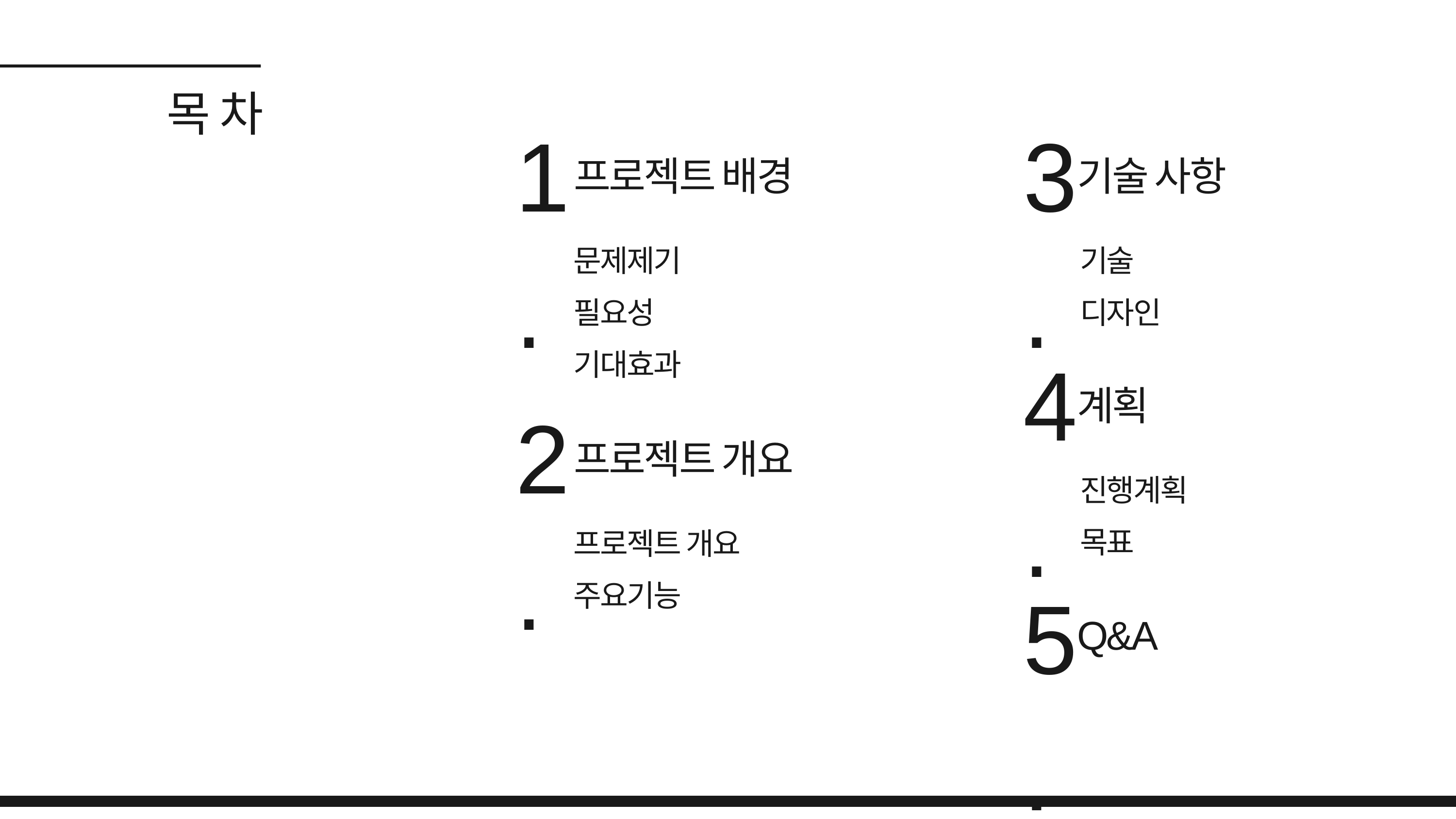

목 차
1.
3.
프로젝트 배경
기술 사항
문제제기
필요성
기대효과
기술
디자인
4.
계획
2.
프로젝트 개요
진행계획
목표
프로젝트 개요 주요기능
5.
Q&A